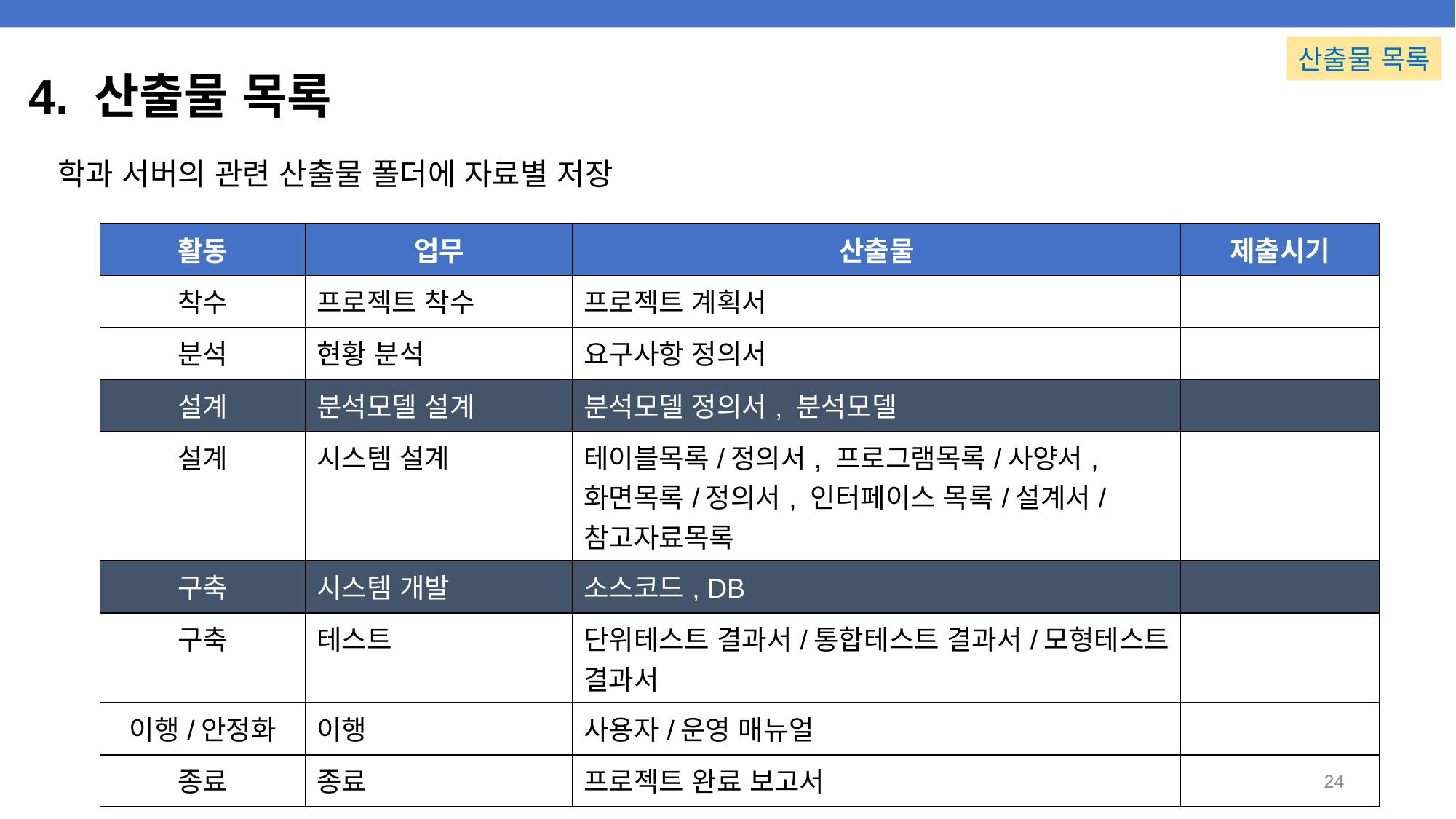

산출물 목록
# 4. 산출물 목록
학과 서버의 관련 산출물 폴더에 자료별 저장
| 활동 | 업무 | 산출물 | 제출시기 |
| --- | --- | --- | --- |
| 착수 | 프로젝트 착수 | 프로젝트 계획서 |  |
| 분석 | 현황 분석 | 요구사항 정의서 |  |
| 설계 | 분석모델 설계 | 분석모델 정의서, 분석모델 |  |
| 설계 | 시스템 설계 | 테이블목록/정의서, 프로그램목록/사양서, 화면목록/정의서, 인터페이스 목록/설계서/참고자료목록 |  |
| 구축 | 시스템 개발 | 소스코드, DB |  |
| 구축 | 테스트 | 단위테스트 결과서/통합테스트 결과서/모형테스트 결과서 |  |
| 이행/안정화 | 이행 | 사용자/운영 매뉴얼 |  |
| 종료 | 종료 | 프로젝트 완료 보고서 |  |
24